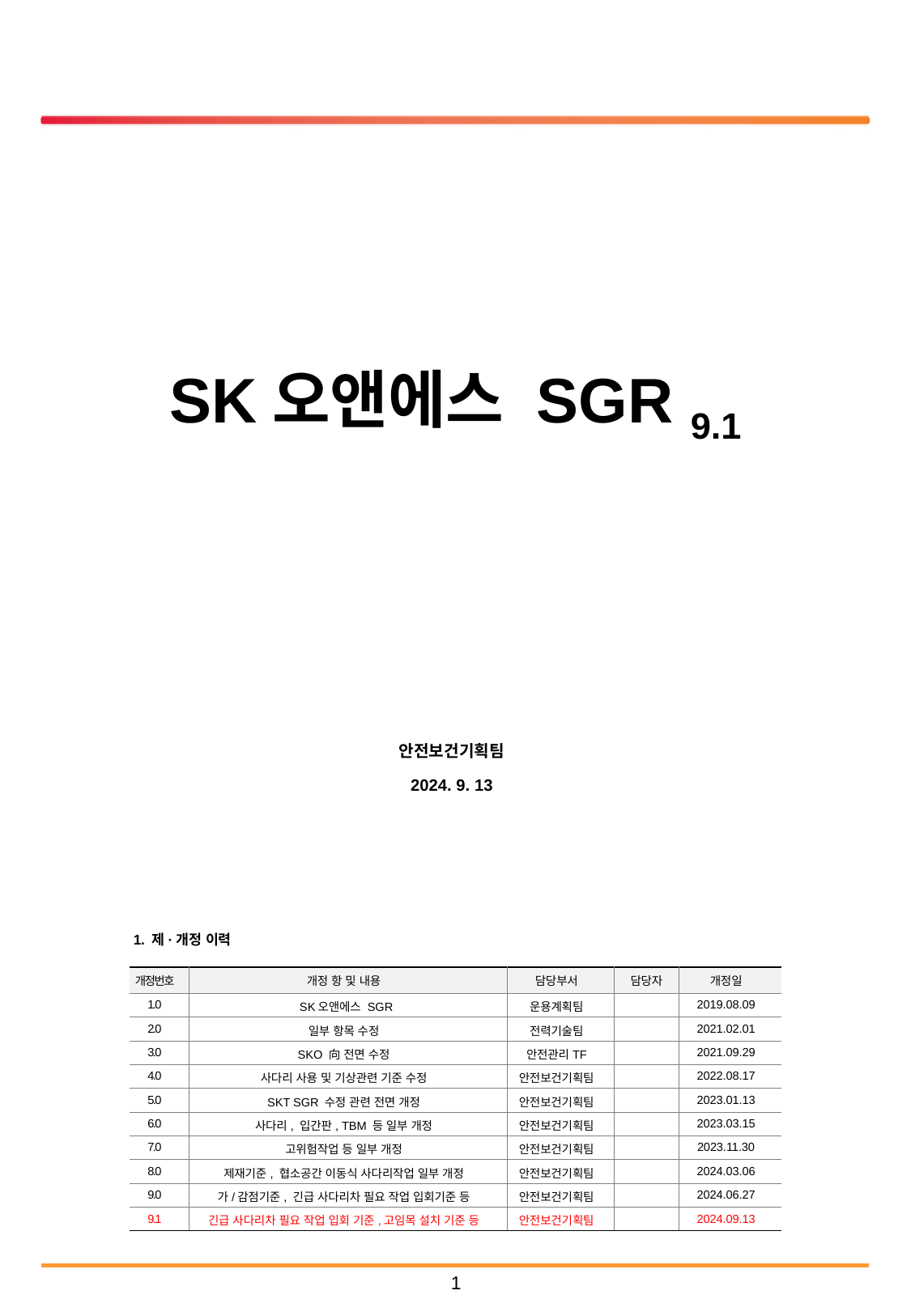

SK오앤에스 SGR 9.1
안전보건기획팀
2024. 9. 13
1. 제·개정 이력
| 개정번호 | 개정 항 및 내용 | 담당부서 | 담당자 | 개정일 |
| --- | --- | --- | --- | --- |
| 1.0 | SK오앤에스 SGR | 운용계획팀 |  | 2019.08.09 |
| 2.0 | 일부 항목 수정 | 전력기술팀 |  | 2021.02.01 |
| 3.0 | SKO 向 전면 수정 | 안전관리TF |  | 2021.09.29 |
| 4.0 | 사다리 사용 및 기상관련 기준 수정 | 안전보건기획팀 |  | 2022.08.17 |
| 5.0 | SKT SGR 수정 관련 전면 개정 | 안전보건기획팀 |  | 2023.01.13 |
| 6.0 | 사다리, 입간판, TBM 등 일부 개정 | 안전보건기획팀 |  | 2023.03.15 |
| 7.0 | 고위험작업 등 일부 개정 | 안전보건기획팀 |  | 2023.11.30 |
| 8.0 | 제재기준, 협소공간 이동식 사다리작업 일부 개정 | 안전보건기획팀 |  | 2024.03.06 |
| 9.0 | 가/감점기준, 긴급 사다리차 필요 작업 입회기준 등 | 안전보건기획팀 |  | 2024.06.27 |
| 9.1 | 긴급 사다리차 필요 작업 입회 기준,고임목 설치 기준 등 | 안전보건기획팀 |  | 2024.09.13 |
1